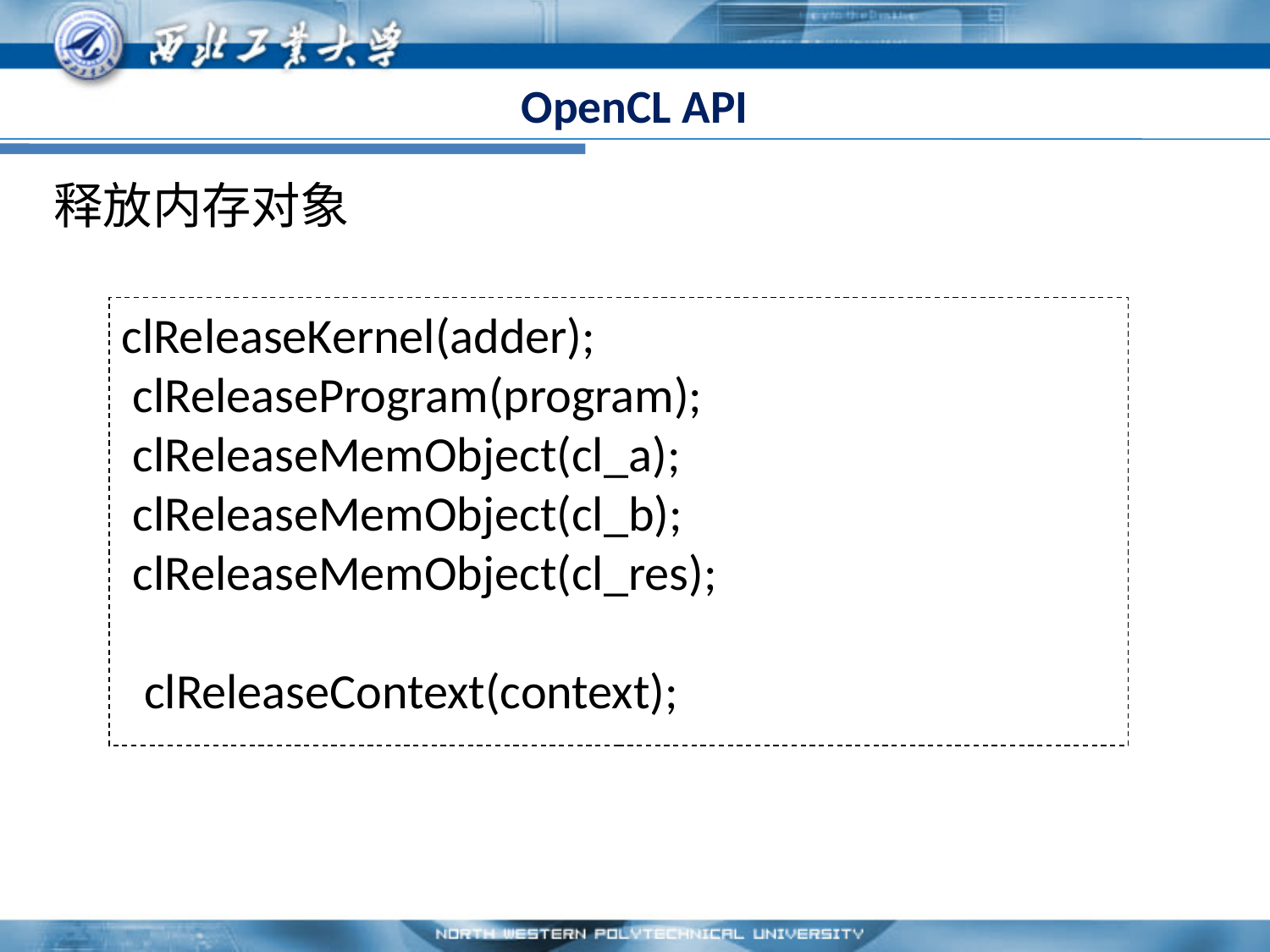

# OpenCL API
释放内存对象
clReleaseKernel(adder);
 clReleaseProgram(program);
 clReleaseMemObject(cl_a);
 clReleaseMemObject(cl_b);
 clReleaseMemObject(cl_res);
  clReleaseContext(context);